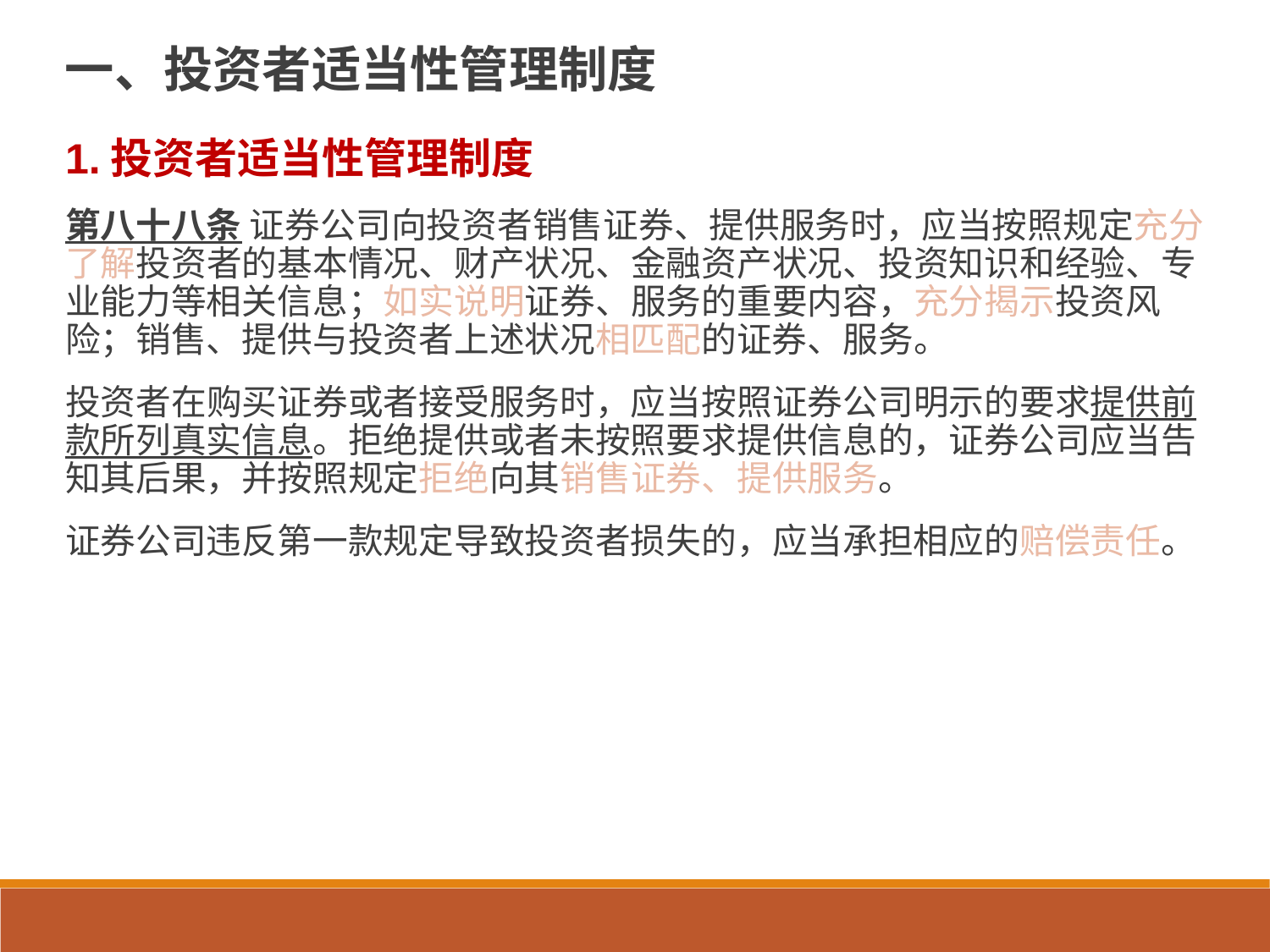

# 一、投资者适当性管理制度
1.投资者适当性管理制度
第八十八条 证券公司向投资者销售证券、提供服务时，应当按照规定充分了解投资者的基本情况、财产状况、金融资产状况、投资知识和经验、专业能力等相关信息；如实说明证券、服务的重要内容，充分揭示投资风险；销售、提供与投资者上述状况相匹配的证券、服务。
投资者在购买证券或者接受服务时，应当按照证券公司明示的要求提供前款所列真实信息。拒绝提供或者未按照要求提供信息的，证券公司应当告知其后果，并按照规定拒绝向其销售证券、提供服务。
证券公司违反第一款规定导致投资者损失的，应当承担相应的赔偿责任。